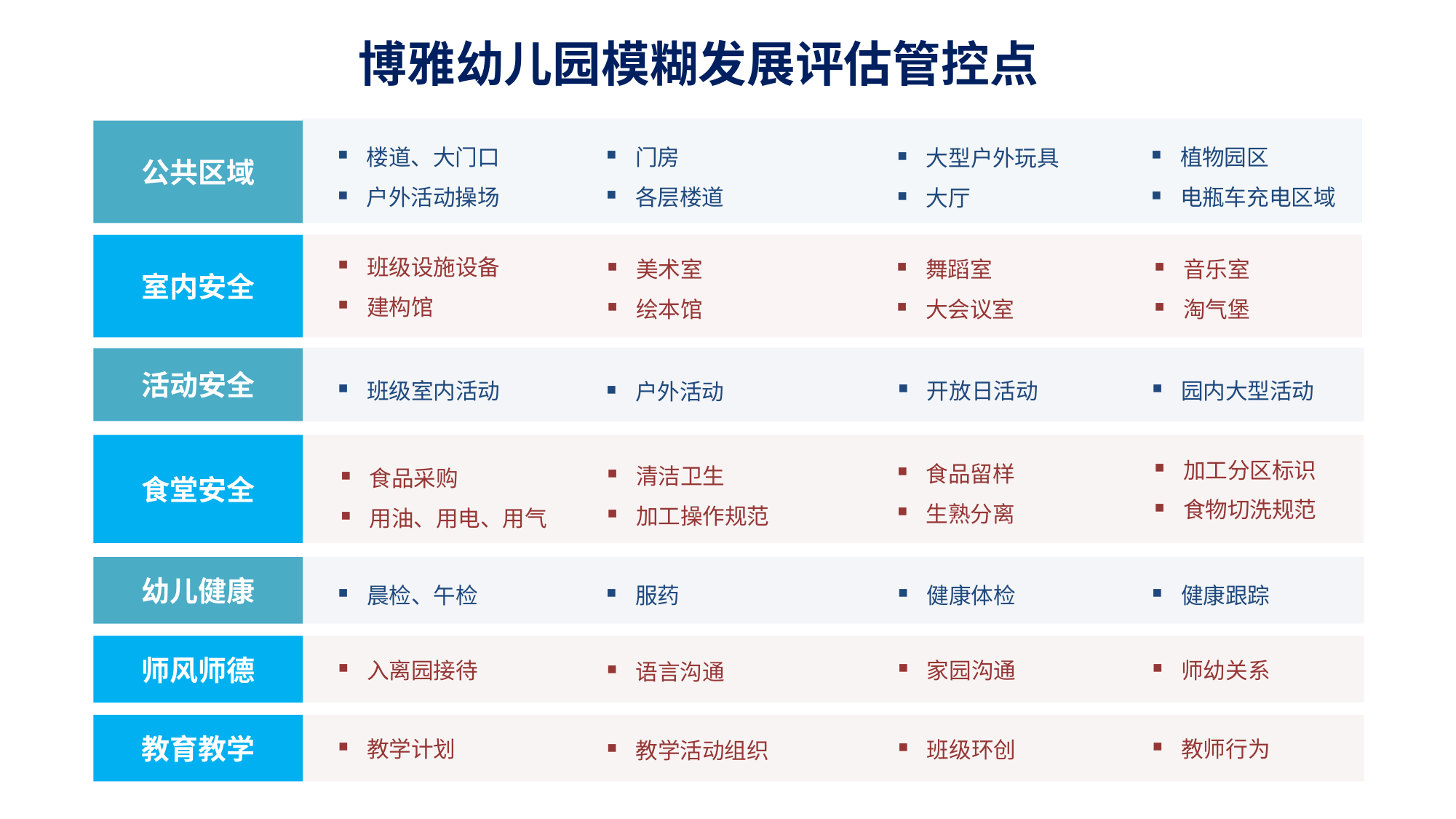

博雅幼儿园模糊发展评估管控点

公共区域
门房
各层楼道
楼道、大门口
户外活动操场
植物园区
电瓶车充电区域
大型户外玩具
大厅
班级设施设备
建构馆
室内安全

音乐室
淘气堡
美术室
绘本馆
舞蹈室
大会议室

活动安全
班级室内活动
园内大型活动
开放日活动
户外活动
食堂安全

加工分区标识
食物切洗规范
食品留样
生熟分离
清洁卫生
加工操作规范
食品采购
用油、用电、用气
幼儿健康

晨检、午检
服药
健康体检
健康跟踪
师风师德

入离园接待
师幼关系
家园沟通
语言沟通
教育教学

教学计划
教师行为
班级环创
教学活动组织